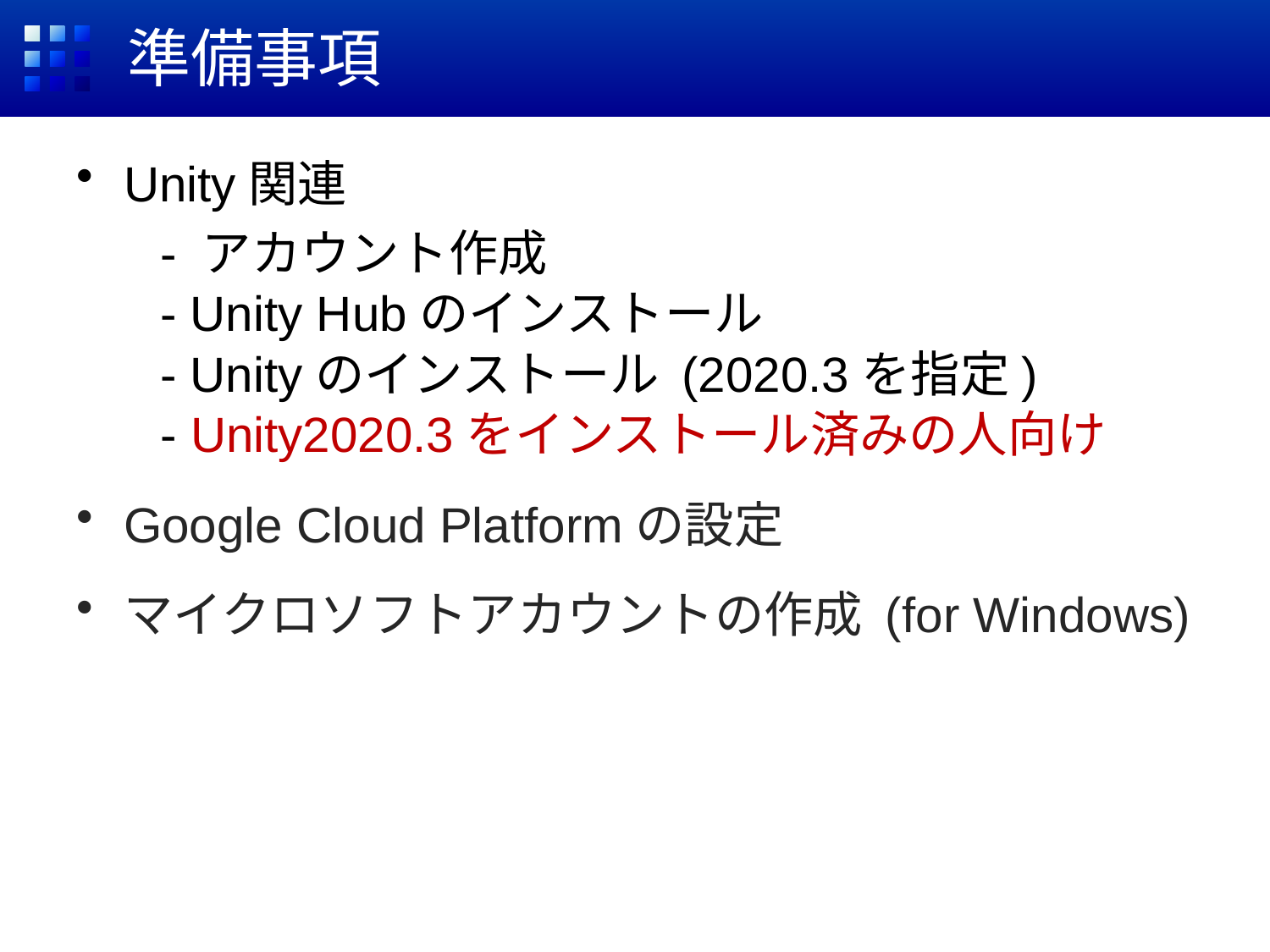

# 準備事項
Unity関連
 　- アカウント作成
 　- Unity Hubのインストール
 　- Unityのインストール (2020.3を指定)
 　- Unity2020.3をインストール済みの人向け
Google Cloud Platformの設定
マイクロソフトアカウントの作成 (for Windows)